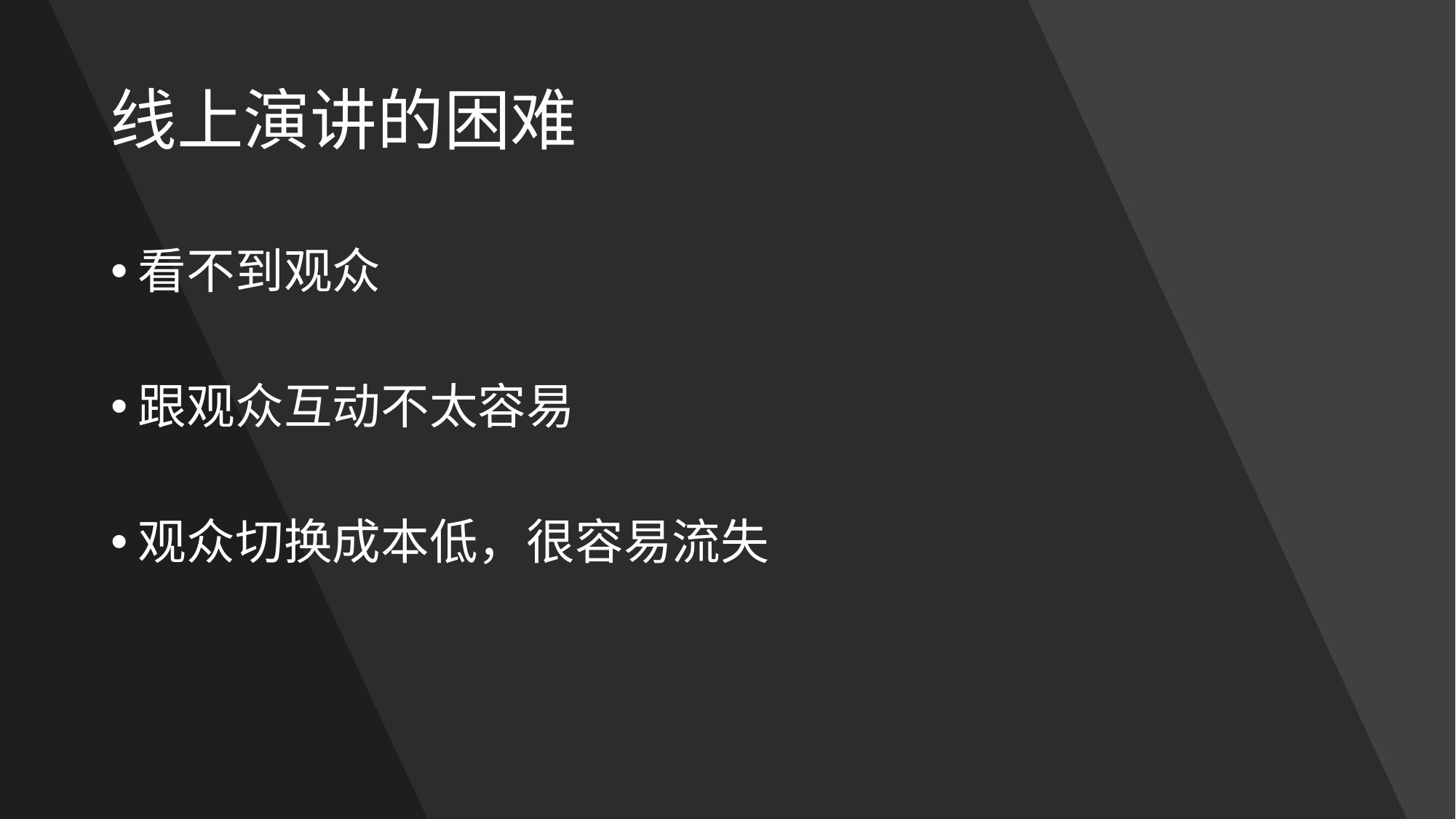

# 线上演讲的困难
看不到观众

跟观众互动不太容易

观众切换成本低，很容易流失